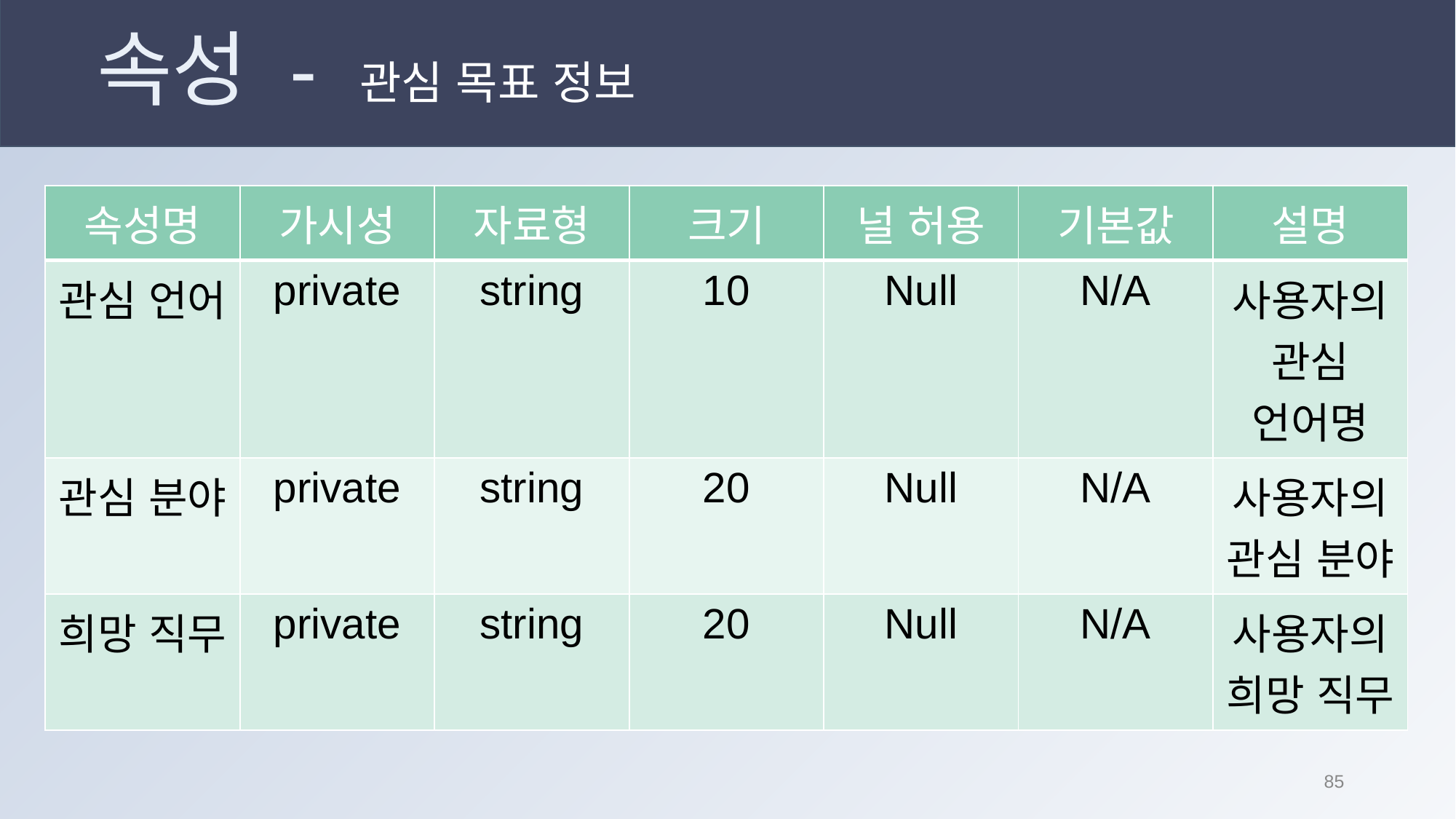

# 속성 - 관심 목표 정보

| 속성명 | 가시성 | 자료형 | 크기 | 널 허용 | 기본값 | 설명 |
| --- | --- | --- | --- | --- | --- | --- |
| 관심 언어 | private | string | 10 | Null | N/A | 사용자의 관심 언어명 |
| 관심 분야 | private | string | 20 | Null | N/A | 사용자의 관심 분야 |
| 희망 직무 | private | string | 20 | Null | N/A | 사용자의 희망 직무 |
85